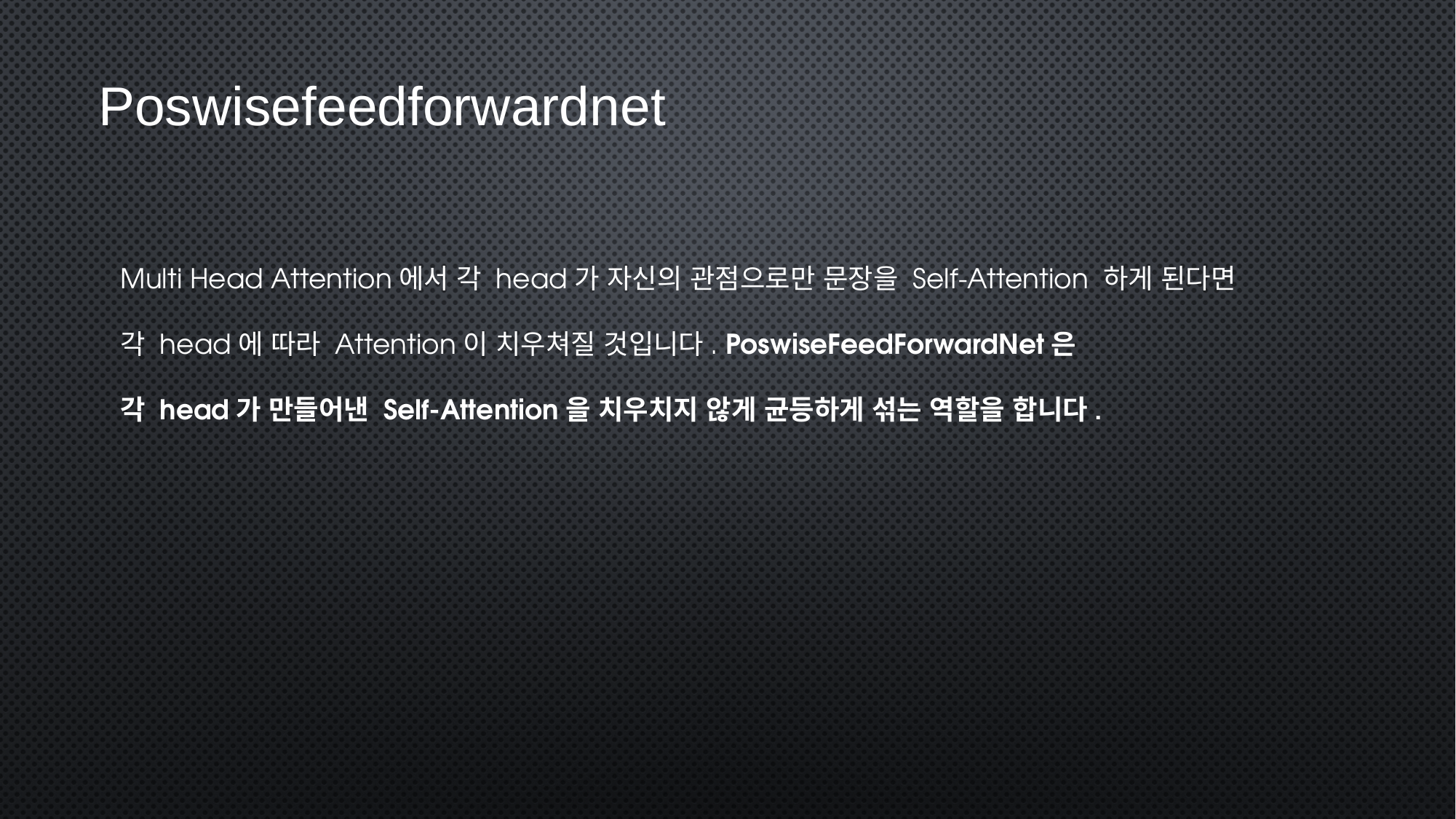

Poswisefeedforwardnet
Multi Head Attention에서 각 head가 자신의 관점으로만 문장을 Self-Attention 하게 된다면

각 head에 따라 Attention이 치우쳐질 것입니다. PoswiseFeedForwardNet은

각 head가 만들어낸 Self-Attention을 치우치지 않게 균등하게 섞는 역할을 합니다.